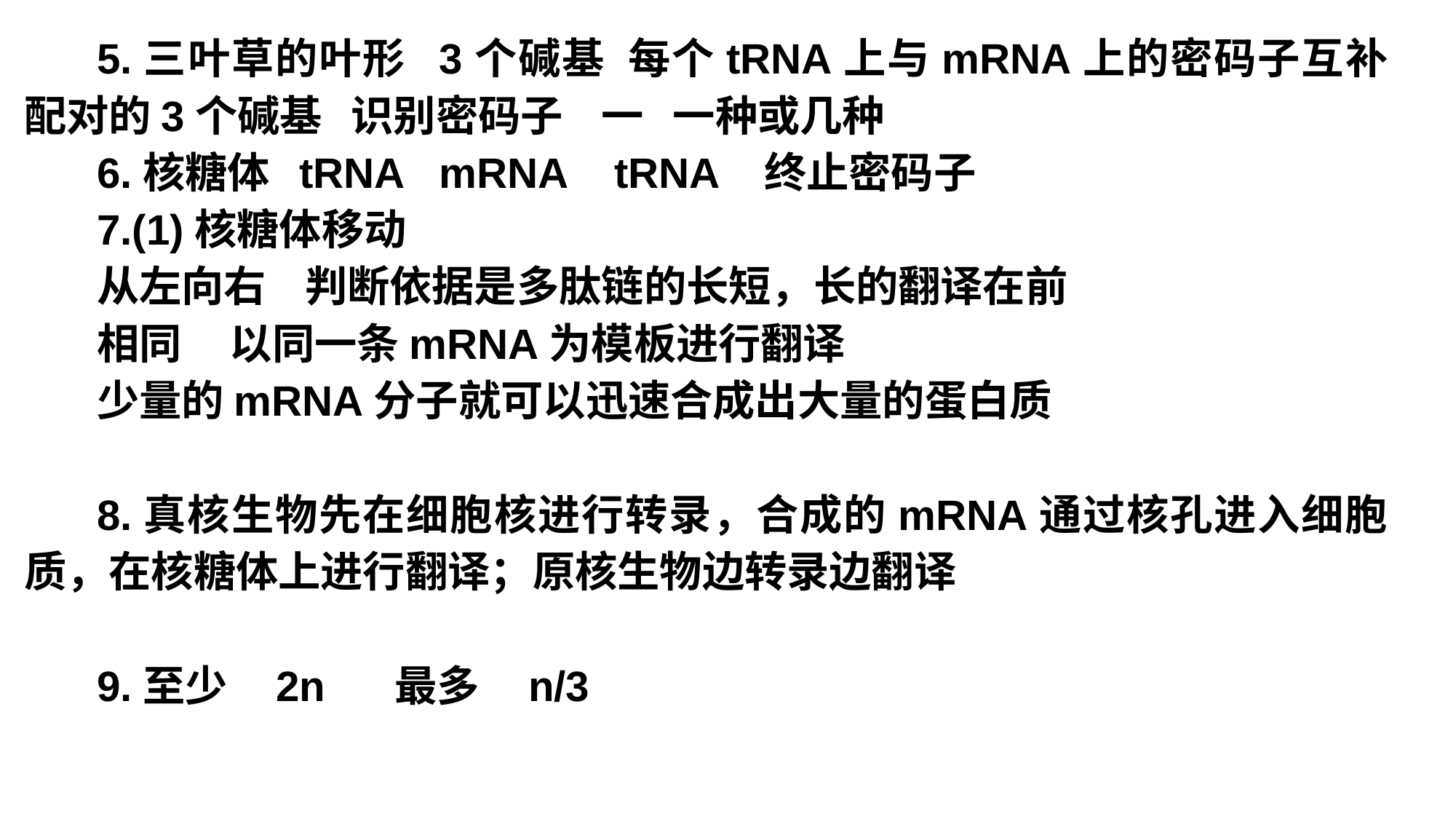

5.三叶草的叶形  3个碱基  每个tRNA上与mRNA上的密码子互补配对的3个碱基   识别密码子    一   一种或几种
6.核糖体  tRNA   mRNA    tRNA   终止密码子
7.(1)核糖体移动
从左向右    判断依据是多肽链的长短，长的翻译在前
相同     以同一条mRNA为模板进行翻译
少量的mRNA分子就可以迅速合成出大量的蛋白质

8.真核生物先在细胞核进行转录，合成的mRNA通过核孔进入细胞质，在核糖体上进行翻译；原核生物边转录边翻译

9.至少    2n     最多    n/3